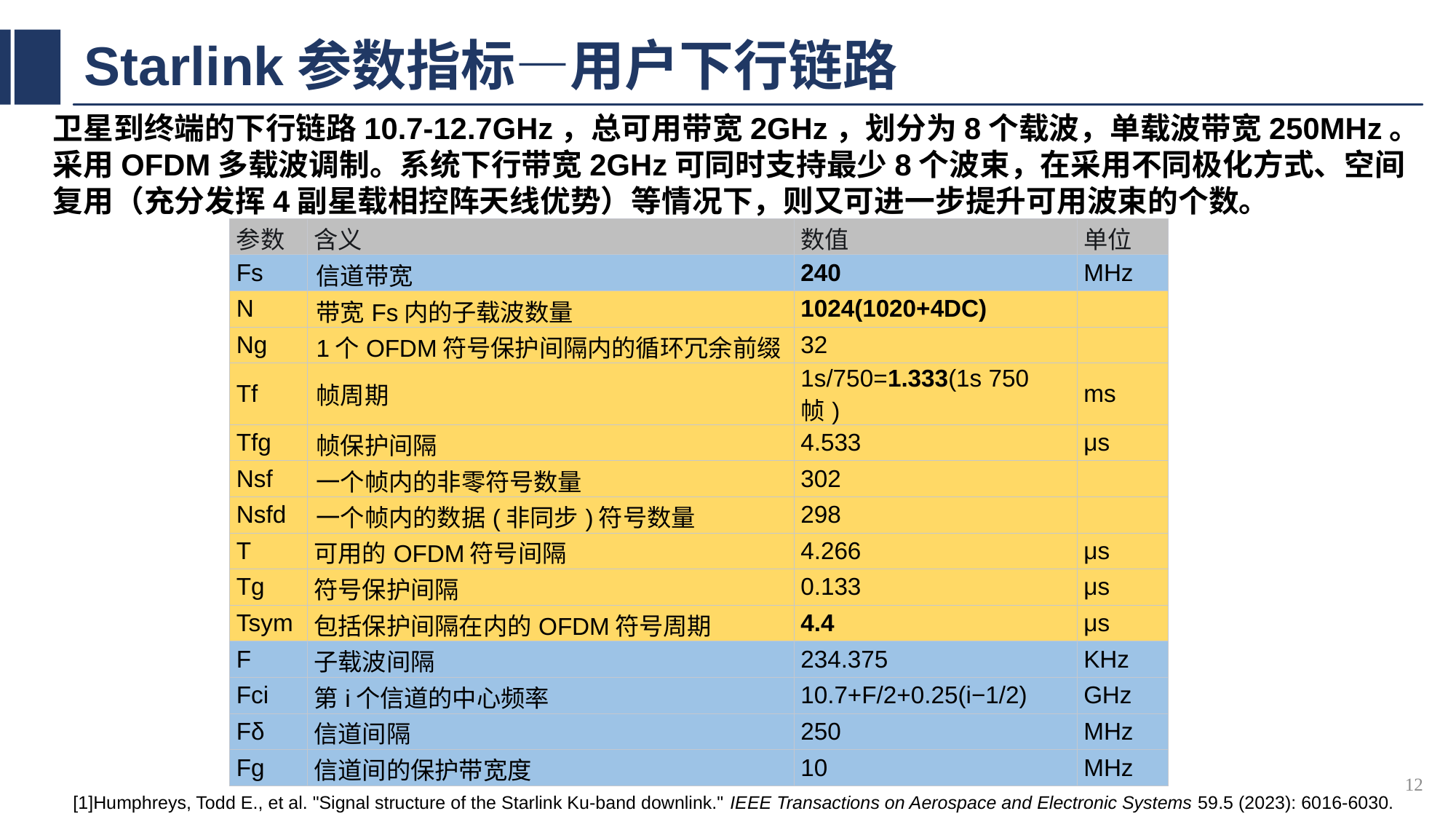

# Starlink参数指标—用户下行链路
卫星到终端的下行链路10.7-12.7GHz，总可用带宽2GHz，划分为8个载波，单载波带宽250MHz。采用OFDM多载波调制。系统下行带宽2GHz可同时支持最少8个波束，在采用不同极化方式、空间复用（充分发挥4副星载相控阵天线优势）等情况下，则又可进一步提升可用波束的个数。
| 参数 | 含义 | 数值 | 单位 |
| --- | --- | --- | --- |
| Fs | 信道带宽 | 240 | MHz |
| N | 带宽Fs内的子载波数量 | 1024(1020+4DC) |  |
| Ng | 1个OFDM符号保护间隔内的循环冗余前缀 | 32 |  |
| Tf | 帧周期 | 1s/750=1.333(1s 750帧) | ms |
| Tfg | 帧保护间隔 | 4.533 | μs |
| Nsf | 一个帧内的非零符号数量 | 302 |  |
| Nsfd | 一个帧内的数据(非同步)符号数量 | 298 |  |
| T | 可用的OFDM符号间隔 | 4.266 | μs |
| Tg | 符号保护间隔 | 0.133 | μs |
| Tsym | 包括保护间隔在内的OFDM符号周期 | 4.4 | μs |
| F | 子载波间隔 | 234.375 | KHz |
| Fci | 第i个信道的中心频率 | 10.7+F/2+0.25(i−1/2) | GHz |
| Fδ | 信道间隔 | 250 | MHz |
| Fg | 信道间的保护带宽度 | 10 | MHz |
12
[1]Humphreys, Todd E., et al. "Signal structure of the Starlink Ku-band downlink." IEEE Transactions on Aerospace and Electronic Systems 59.5 (2023): 6016-6030.